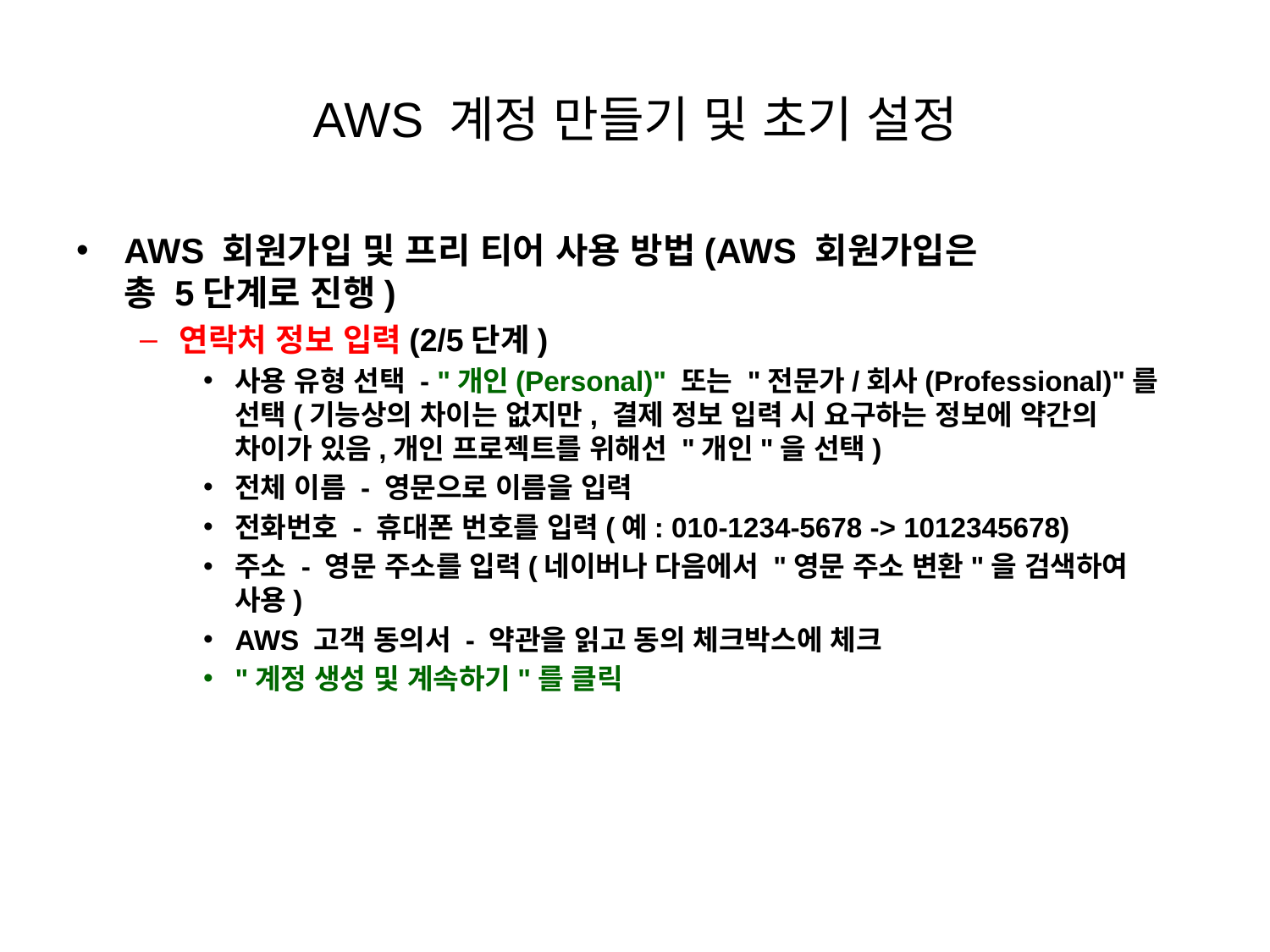

# AWS 계정 만들기 및 초기 설정
AWS 회원가입 및 프리 티어 사용 방법(AWS 회원가입은
총 5단계로 진행)
연락처 정보 입력(2/5단계)
사용 유형 선택 - "개인(Personal)" 또는 "전문가/회사(Professional)"를
선택(기능상의 차이는 없지만, 결제 정보 입력 시 요구하는 정보에 약간의
차이가 있음,개인 프로젝트를 위해선 "개인"을 선택)
전체 이름 - 영문으로 이름을 입력
전화번호 - 휴대폰 번호를 입력(예: 010-1234-5678 -> 1012345678)
주소 - 영문 주소를 입력(네이버나 다음에서 "영문 주소 변환"을 검색하여
사용)
AWS 고객 동의서 - 약관을 읽고 동의 체크박스에 체크
"계정 생성 및 계속하기"를 클릭